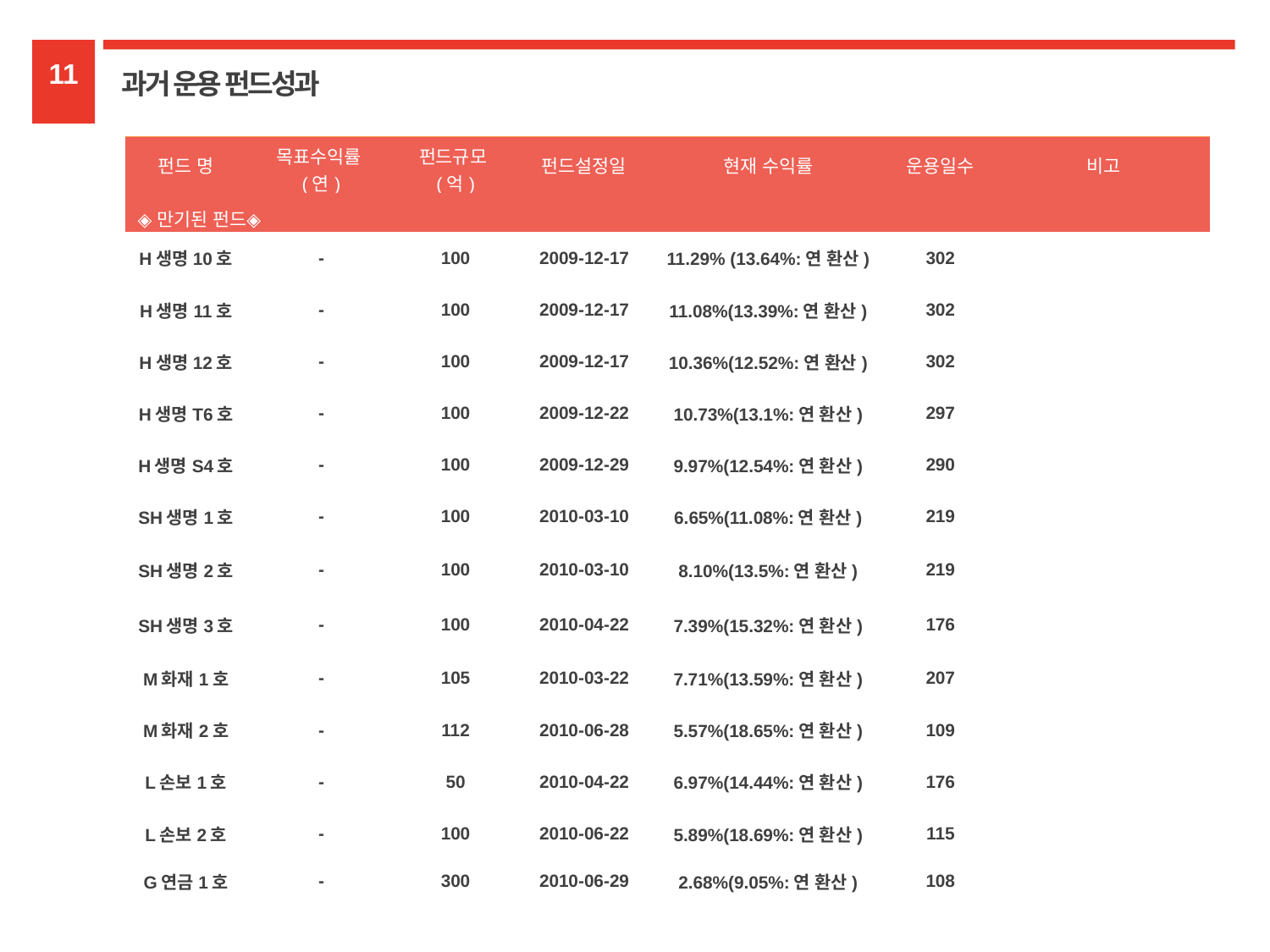

11
과거 운용 펀드성과
| 펀드 명 | 목표수익률(연) | 펀드규모(억) | 펀드설정일 | 현재 수익률 | 운용일수 | 비고 |
| --- | --- | --- | --- | --- | --- | --- |
| ◈만기된 펀드◈ |  |  |  |  |  |  |
| H생명10호 | - | 100 | 2009-12-17 | 11.29% (13.64%:연 환산) | 302 |  |
| H생명11호 | - | 100 | 2009-12-17 | 11.08%(13.39%:연 환산) | 302 |  |
| H생명12호 | - | 100 | 2009-12-17 | 10.36%(12.52%:연 환산) | 302 |  |
| H생명T6호 | - | 100 | 2009-12-22 | 10.73%(13.1%:연 환산) | 297 |  |
| H생명S4호 | - | 100 | 2009-12-29 | 9.97%(12.54%:연 환산) | 290 |  |
| SH생명1호 | - | 100 | 2010-03-10 | 6.65%(11.08%:연 환산) | 219 |  |
| SH생명2호 | - | 100 | 2010-03-10 | 8.10%(13.5%:연 환산) | 219 |  |
| SH생명3호 | - | 100 | 2010-04-22 | 7.39%(15.32%:연 환산) | 176 |  |
| M화재1호 | - | 105 | 2010-03-22 | 7.71%(13.59%:연 환산) | 207 |  |
| M화재2호 | - | 112 | 2010-06-28 | 5.57%(18.65%:연 환산) | 109 |  |
| L손보1호 | - | 50 | 2010-04-22 | 6.97%(14.44%:연 환산) | 176 |  |
| L손보2호 | - | 100 | 2010-06-22 | 5.89%(18.69%:연 환산) | 115 |  |
| G연금1호 | - | 300 | 2010-06-29 | 2.68%(9.05%:연 환산) | 108 |  |
|  |  |  |  |  |  |  |